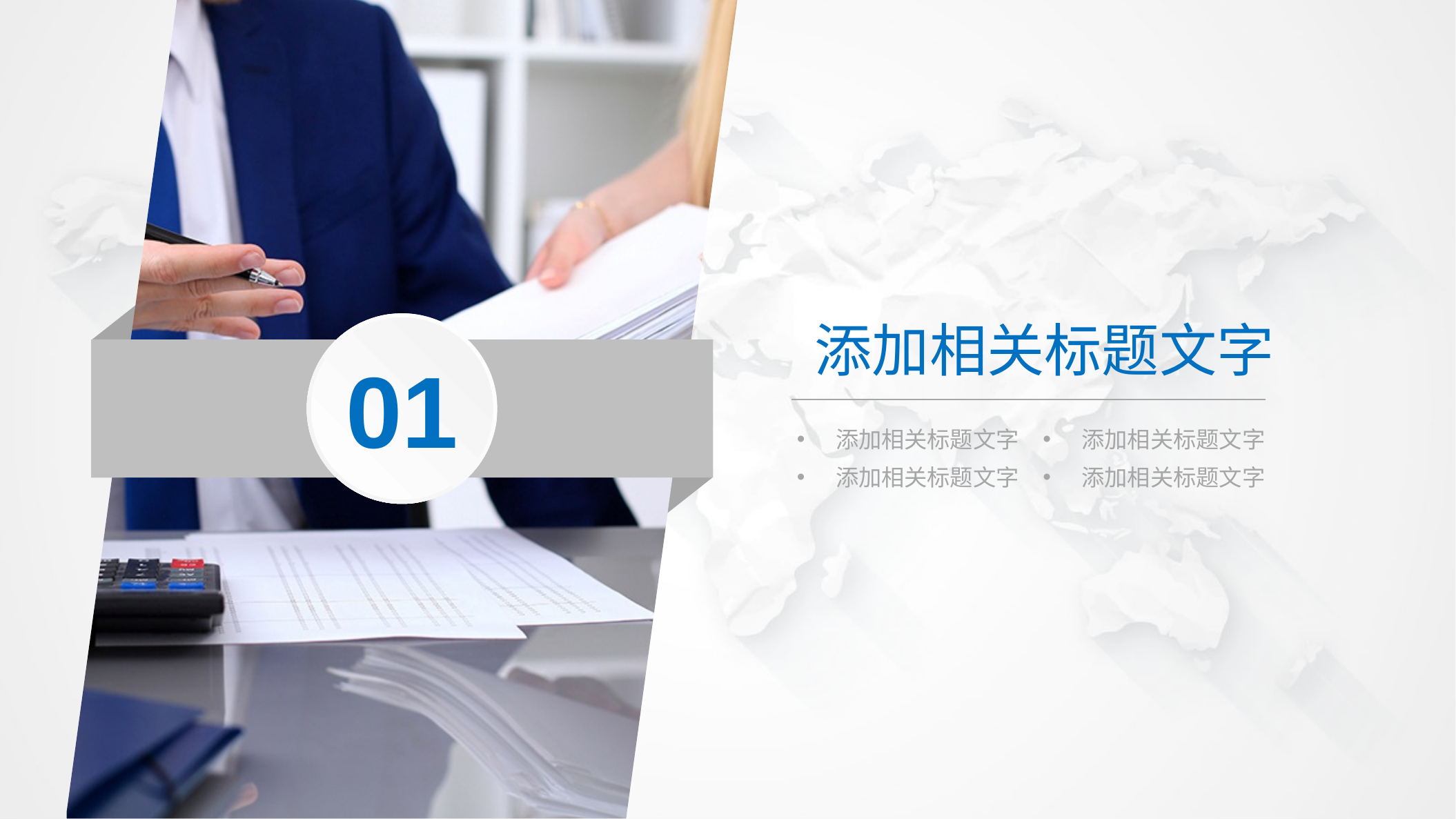

添加相关标题文字

01
添加相关标题文字
添加相关标题文字
添加相关标题文字
添加相关标题文字